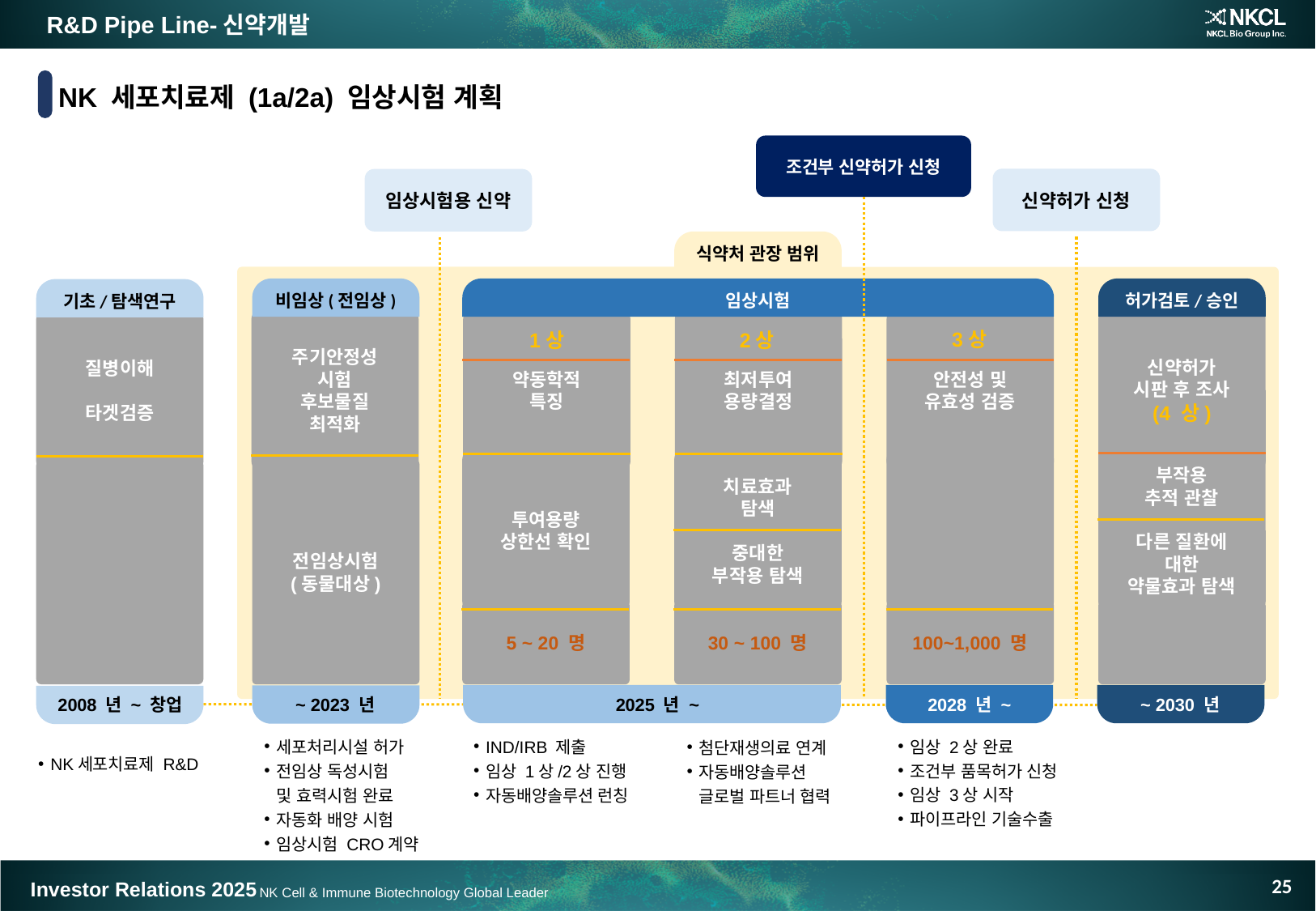

R&D Pipe Line-신약개발
NK 세포치료제 (1a/2a) 임상시험 계획

조건부 신약허가 신청
신약허가 신청
임상시험용 신약
식약처 관장 범위

비임상(전임상)
임상시험
허가검토/승인
기초/탐색연구
질병이해

타겟검증
주기안정성
시험
후보물질
최적화
약동학적
특징
최저투여
용량결정
안전성 및
유효성 검증
신약허가
시판 후 조사
(4 상)
3상
1상
2상
투여용량
상한선 확인
치료효과
탐색

중대한
부작용 탐색

부작용
추적 관찰

다른 질환에
대한
약물효과 탐색

전임상시험
(동물대상)
5 ~ 20 명
30 ~ 100 명
100~1,000 명

~ 2023 년
~ 2030 년
2028 년 ~
2025 년 ~
2008 년 ~ 창업
임상 2상 완료
조건부 품목허가 신청
임상 3상 시작
파이프라인 기술수출
IND/IRB 제출
임상 1상/2상 진행
자동배양솔루션 런칭
세포처리시설 허가
전임상 독성시험
및 효력시험 완료
자동화 배양 시험
임상시험 CRO계약
첨단재생의료 연계
자동배양솔루션
글로벌 파트너 협력
NK세포치료제 R&D

25